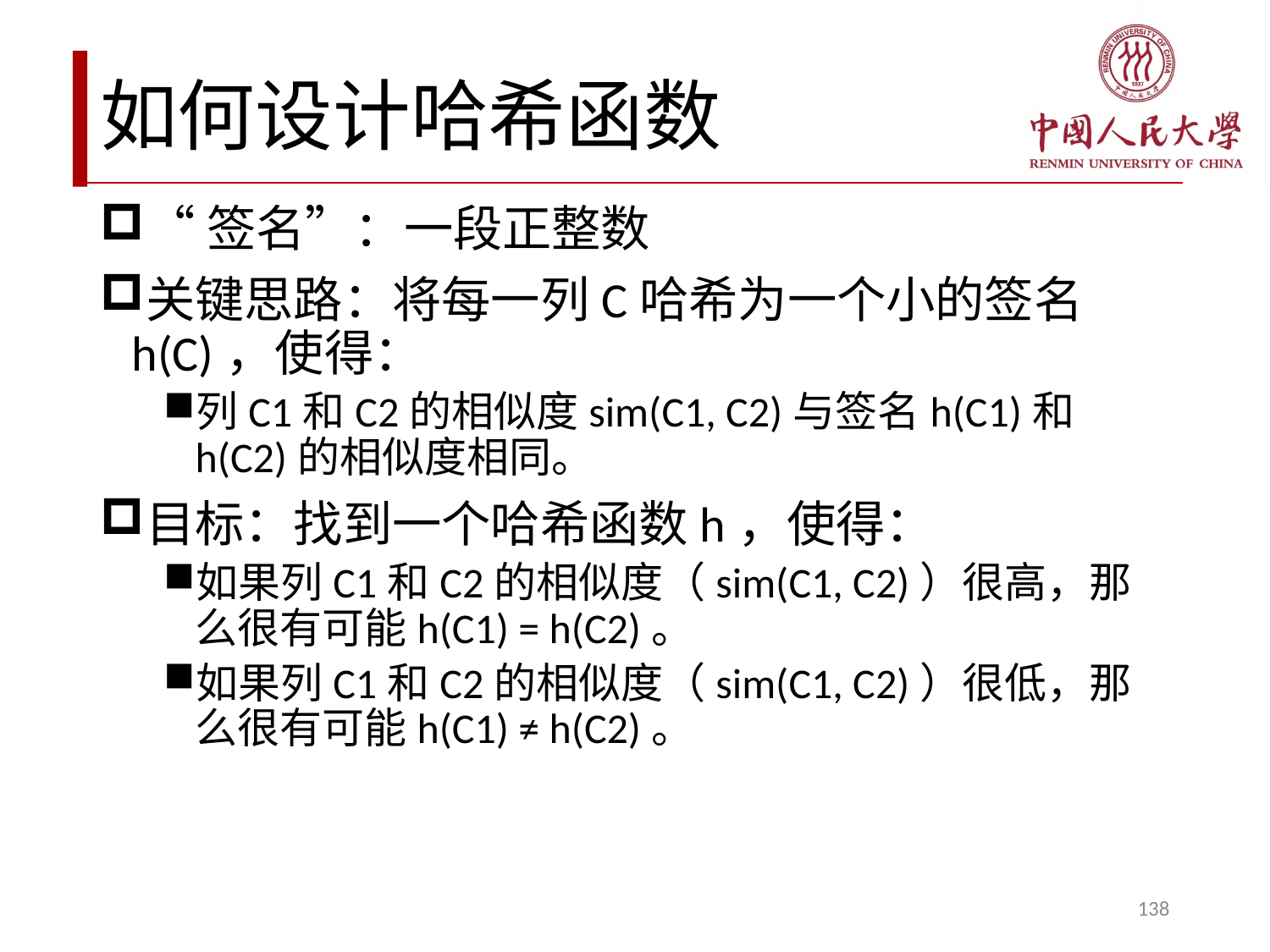

# 如何设计哈希函数
“签名”：一段正整数
关键思路：将每一列C哈希为一个小的签名h(C)，使得：
列C1和C2的相似度sim(C1, C2)与签名h(C1)和h(C2)的相似度相同。
目标：找到一个哈希函数h，使得：
如果列C1和C2的相似度（sim(C1, C2)）很高，那么很有可能h(C1) = h(C2)。
如果列C1和C2的相似度（sim(C1, C2)）很低，那么很有可能h(C1) ≠ h(C2)。
138